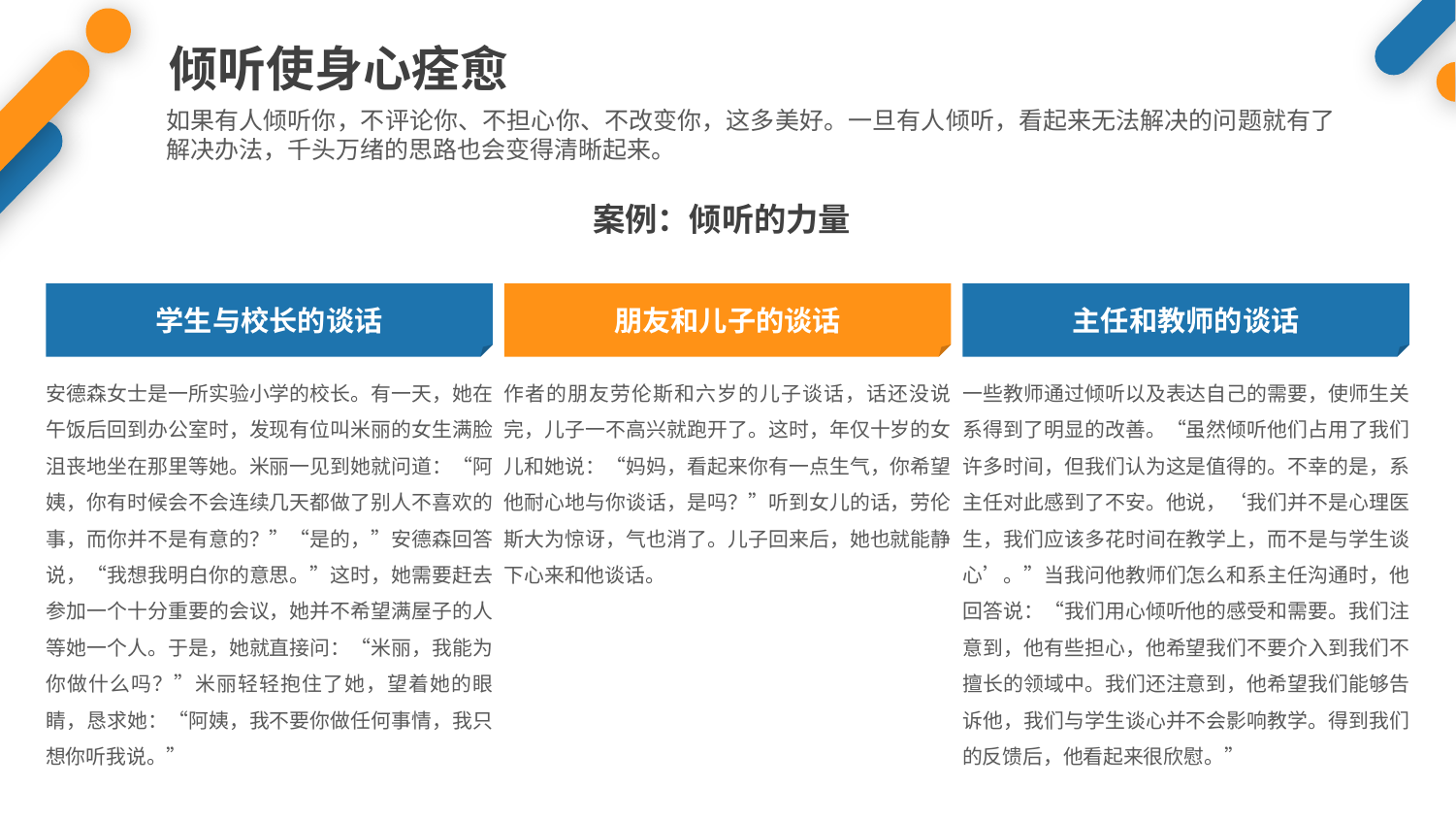

倾听使身心痊愈
如果有人倾听你，不评论你、不担心你、不改变你，这多美好。一旦有人倾听，看起来无法解决的问题就有了解决办法，千头万绪的思路也会变得清晰起来。
案例：倾听的力量

学生与校长的谈话
主任和教师的谈话
朋友和儿子的谈话
作者的朋友劳伦斯和六岁的儿子谈话，话还没说完，儿子一不高兴就跑开了。这时，年仅十岁的女儿和她说：“妈妈，看起来你有一点生气，你希望他耐心地与你谈话，是吗？”听到女儿的话，劳伦斯大为惊讶，气也消了。儿子回来后，她也就能静下心来和他谈话。
一些教师通过倾听以及表达自己的需要，使师生关系得到了明显的改善。“虽然倾听他们占用了我们许多时间，但我们认为这是值得的。不幸的是，系主任对此感到了不安。他说，‘我们并不是心理医生，我们应该多花时间在教学上，而不是与学生谈心’。”当我问他教师们怎么和系主任沟通时，他回答说：“我们用心倾听他的感受和需要。我们注意到，他有些担心，他希望我们不要介入到我们不擅长的领域中。我们还注意到，他希望我们能够告诉他，我们与学生谈心并不会影响教学。得到我们的反馈后，他看起来很欣慰。”
安德森女士是一所实验小学的校长。有一天，她在午饭后回到办公室时，发现有位叫米丽的女生满脸沮丧地坐在那里等她。米丽一见到她就问道：“阿姨，你有时候会不会连续几天都做了别人不喜欢的事，而你并不是有意的？”“是的，”安德森回答说，“我想我明白你的意思。”这时，她需要赶去参加一个十分重要的会议，她并不希望满屋子的人等她一个人。于是，她就直接问：“米丽，我能为你做什么吗？”米丽轻轻抱住了她，望着她的眼睛，恳求她：“阿姨，我不要你做任何事情，我只想你听我说。”